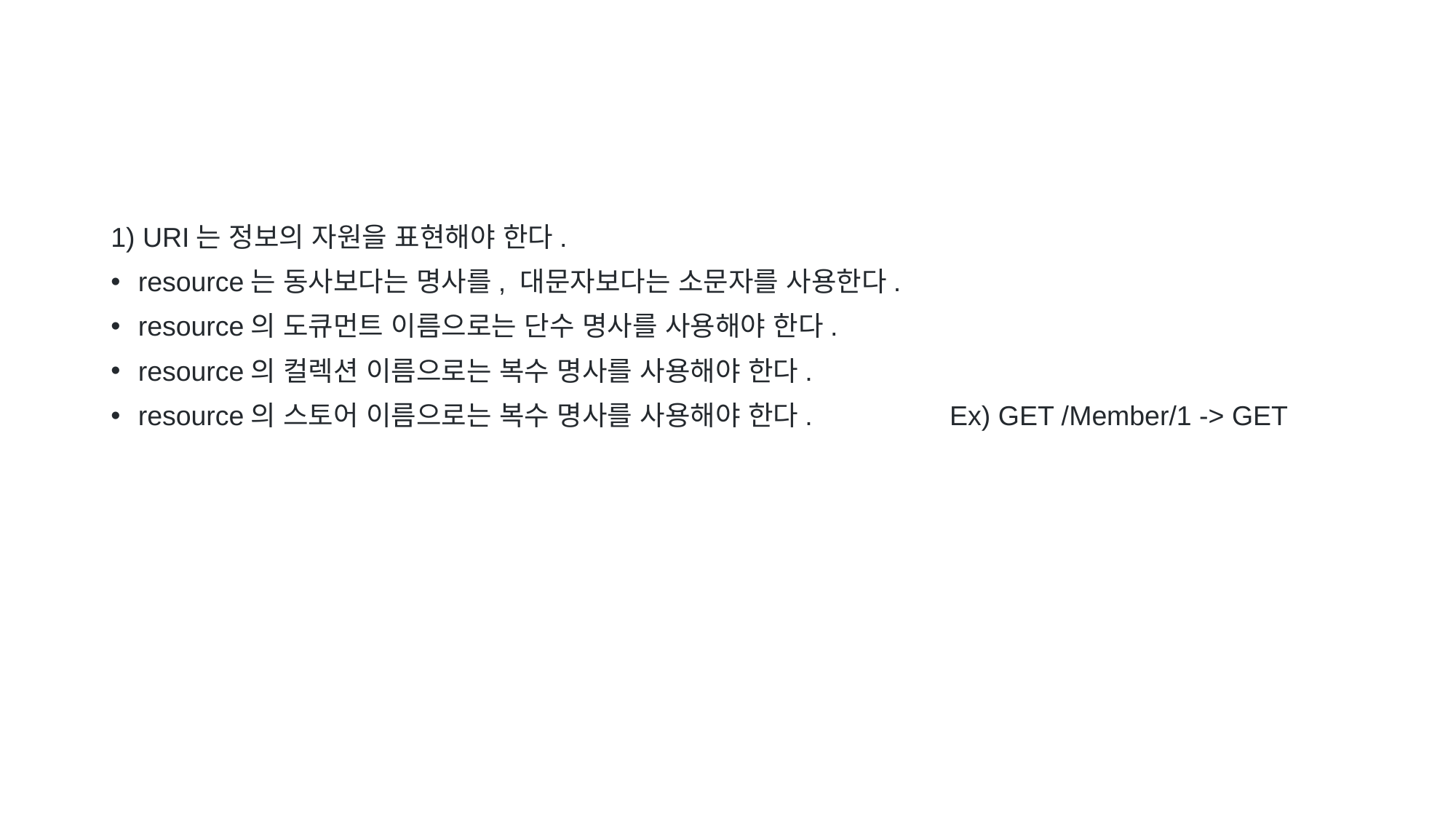

1) URI는 정보의 자원을 표현해야 한다.
resource는 동사보다는 명사를, 대문자보다는 소문자를 사용한다.
resource의 도큐먼트 이름으로는 단수 명사를 사용해야 한다.
resource의 컬렉션 이름으로는 복수 명사를 사용해야 한다.
resource의 스토어 이름으로는 복수 명사를 사용해야 한다.                  Ex) GET /Member/1 -> GET